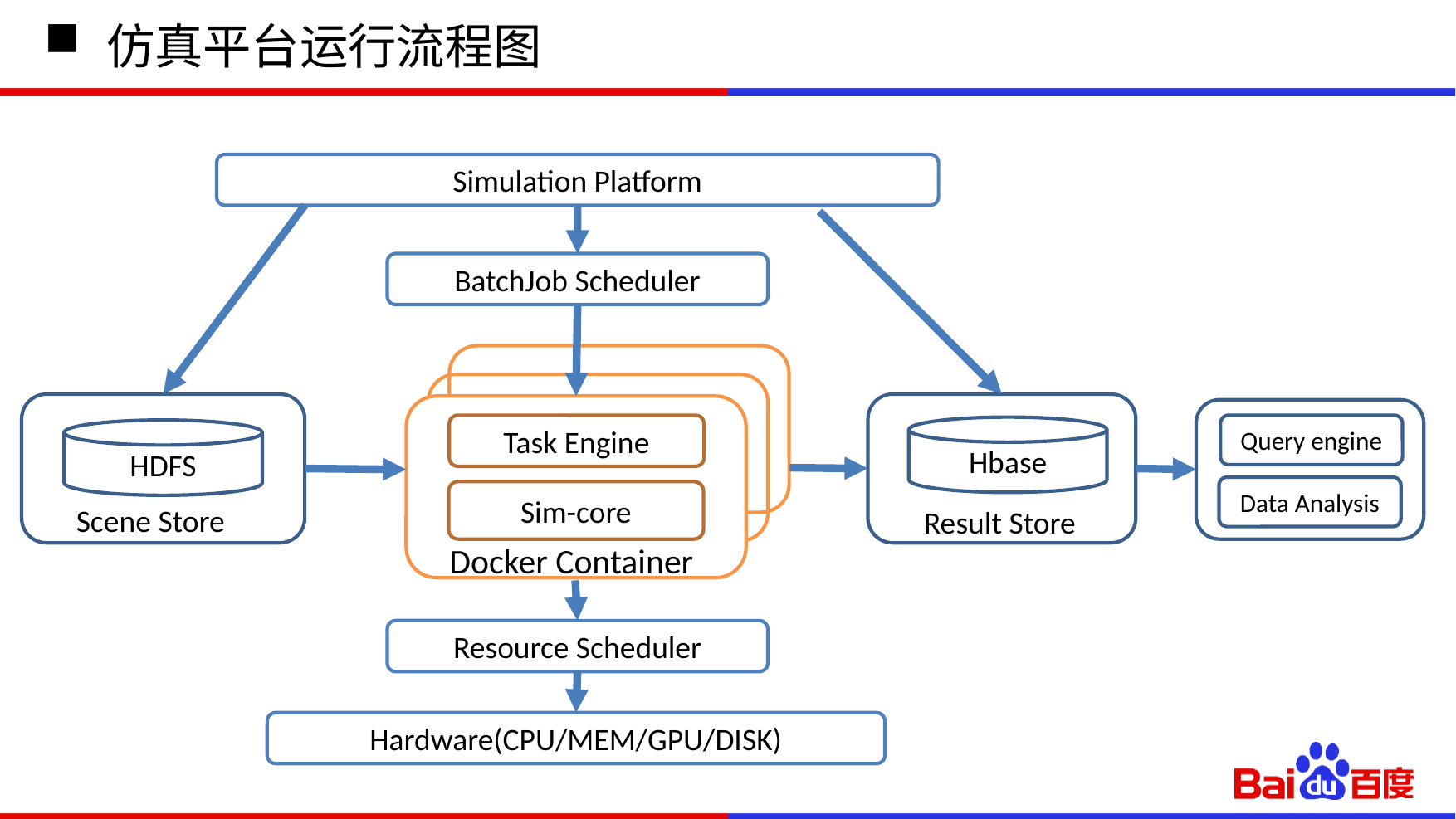

# 仿真平台运行流程图
Simulation Platform
BatchJob Scheduler

Task Engine
Query engine
Hbase
HDFS
Data Analysis
Sim-core
Scene Store
Result Store
Docker Container
Resource Scheduler
Hardware(CPU/MEM/GPU/DISK)